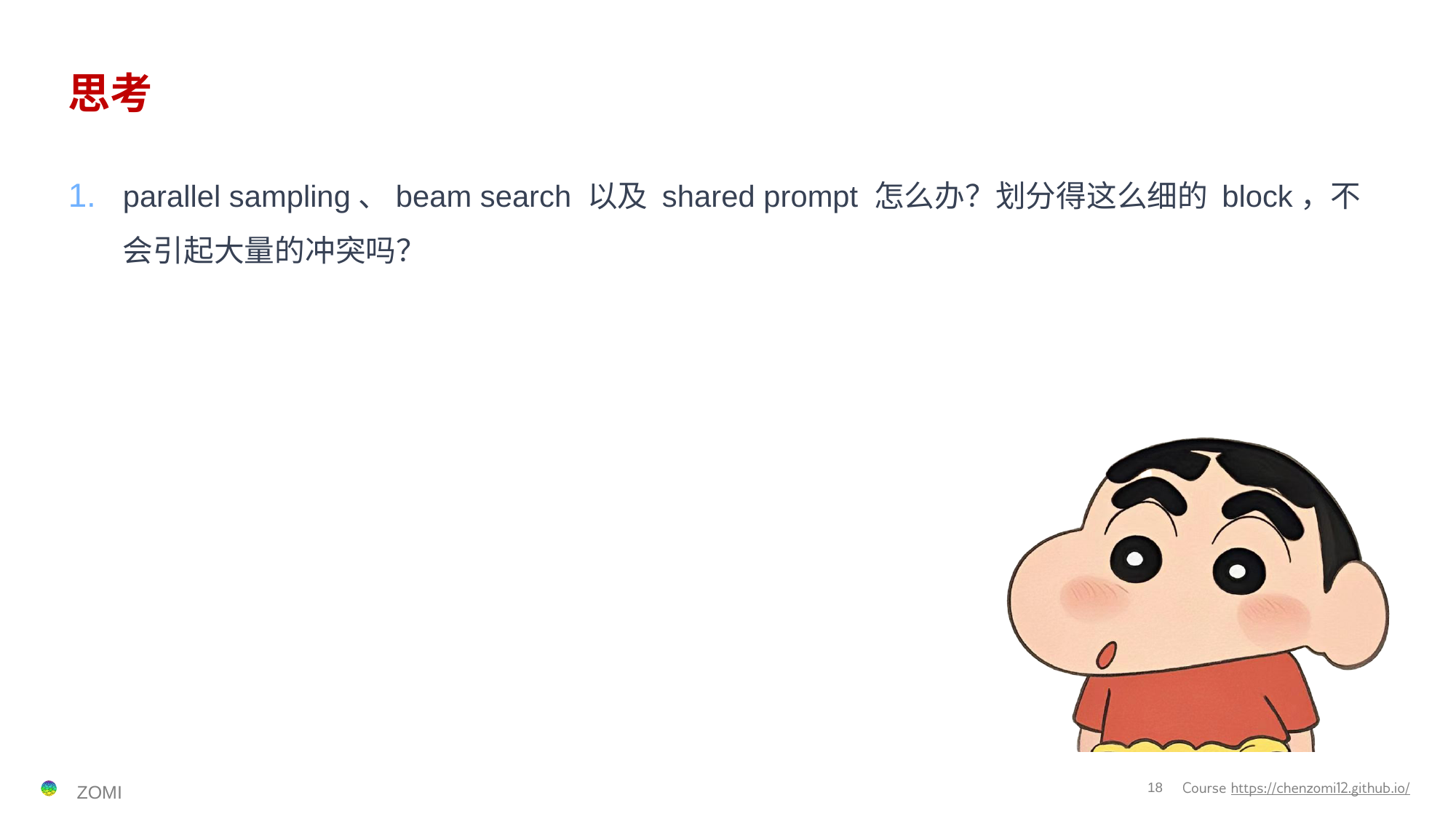

# 思考
parallel sampling、beam search 以及 shared prompt 怎么办？划分得这么细的 block，不会引起大量的冲突吗？